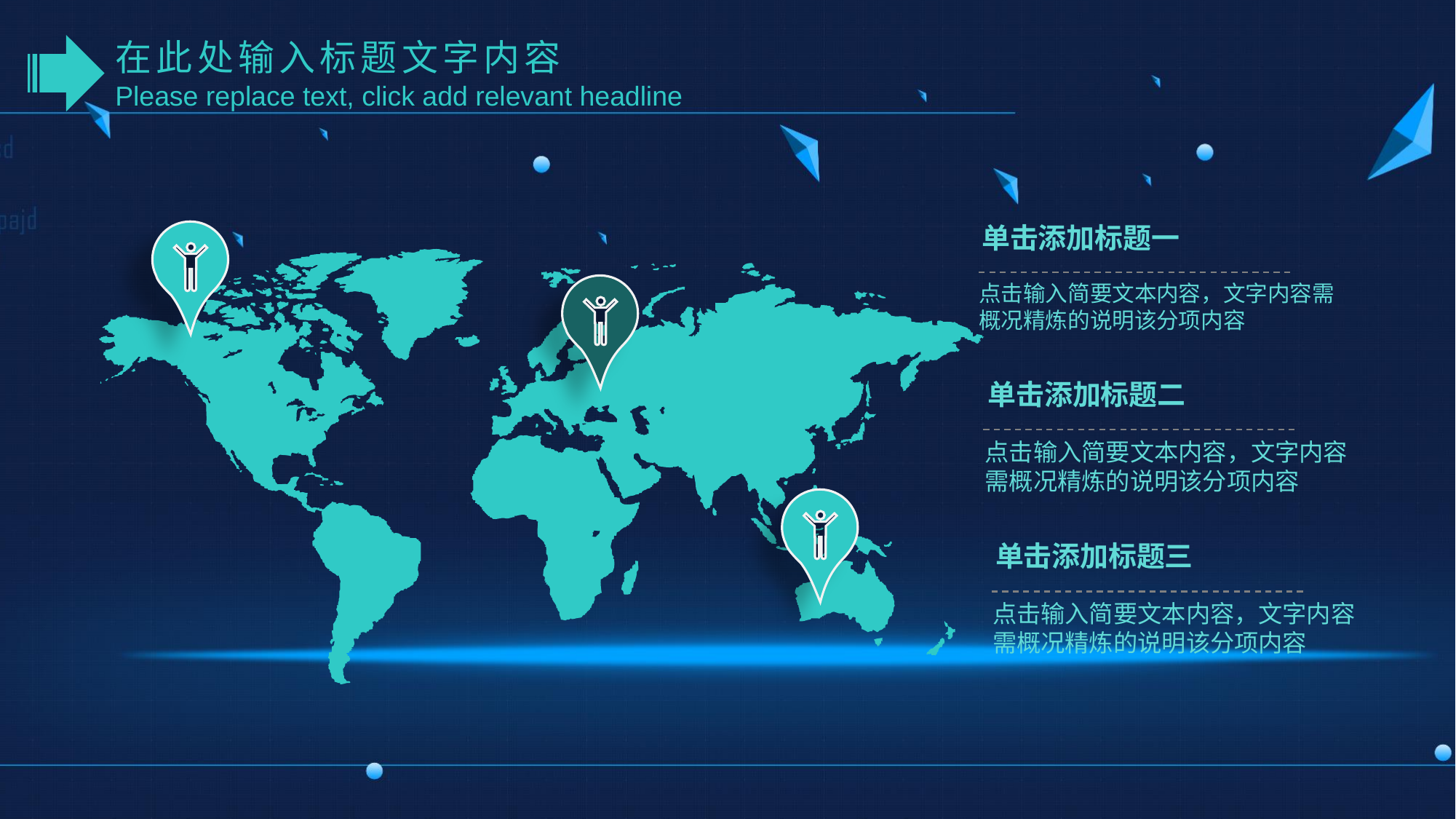

单击添加标题一

点击输入简要文本内容，文字内容需概况精炼的说明该分项内容

单击添加标题二
点击输入简要文本内容，文字内容需概况精炼的说明该分项内容

单击添加标题三
点击输入简要文本内容，文字内容需概况精炼的说明该分项内容